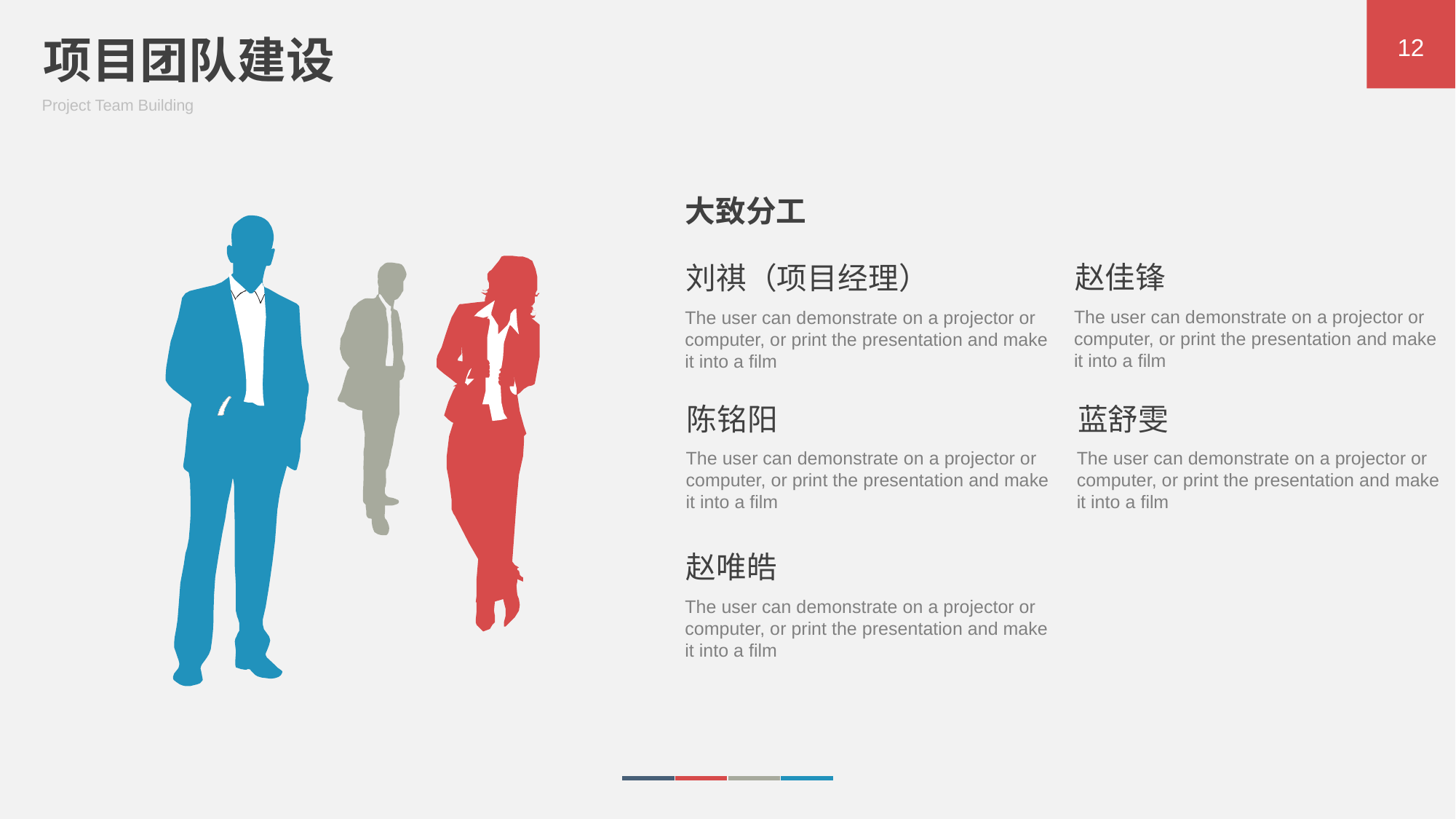

项目团队建设
Project Team Building
12
大致分工

赵佳锋
The user can demonstrate on a projector or computer, or print the presentation and make it into a film
刘祺（项目经理）
The user can demonstrate on a projector or computer, or print the presentation and make it into a film

陈铭阳
The user can demonstrate on a projector or computer, or print the presentation and make it into a film
蓝舒雯
The user can demonstrate on a projector or computer, or print the presentation and make it into a film

赵唯皓
The user can demonstrate on a projector or computer, or print the presentation and make it into a film